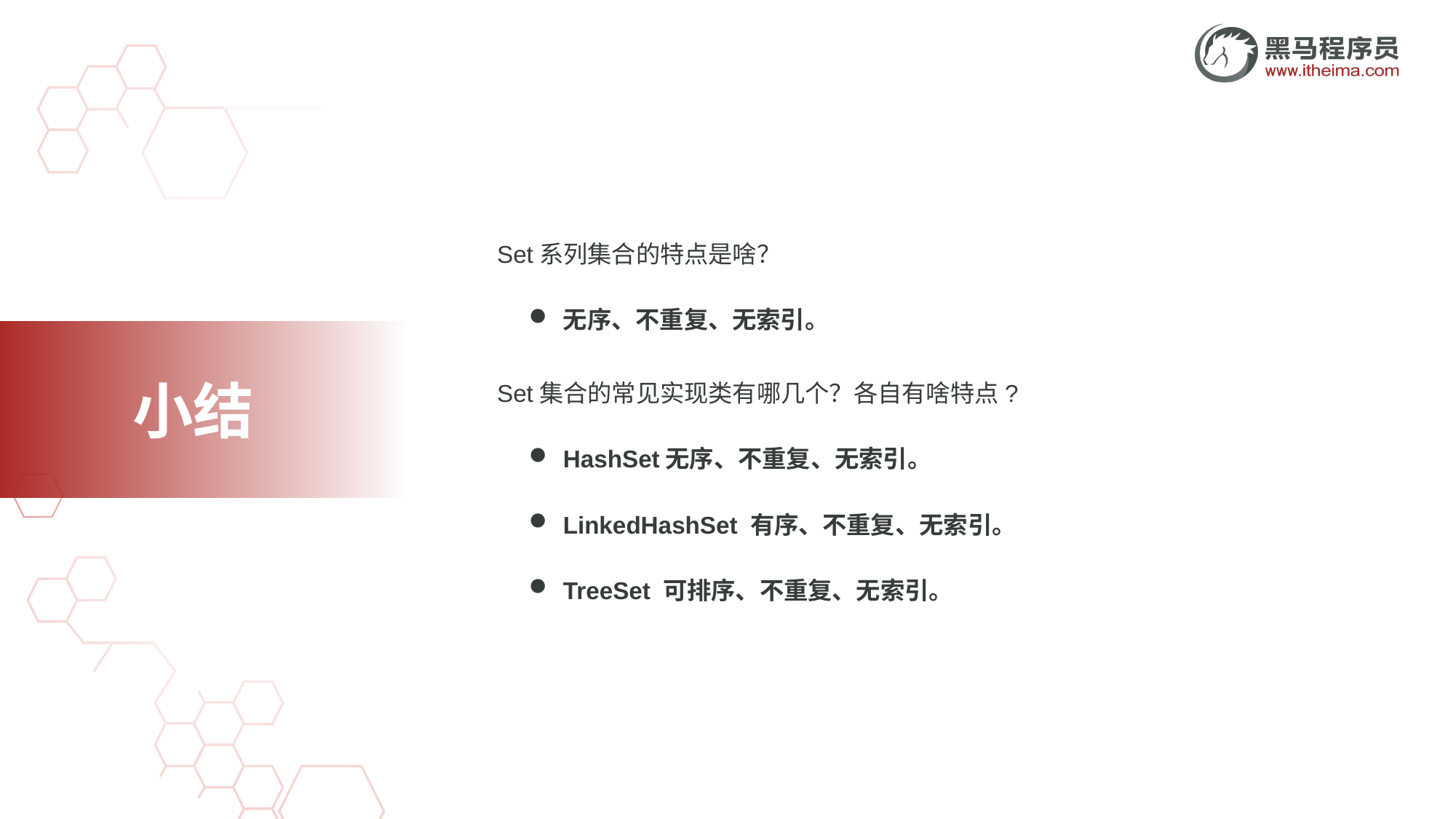

Set系列集合的特点是啥？
无序、不重复、无索引。
Set集合的常见实现类有哪几个？各自有啥特点?
HashSet无序、不重复、无索引。
LinkedHashSet 有序、不重复、无索引。
TreeSet 可排序、不重复、无索引。